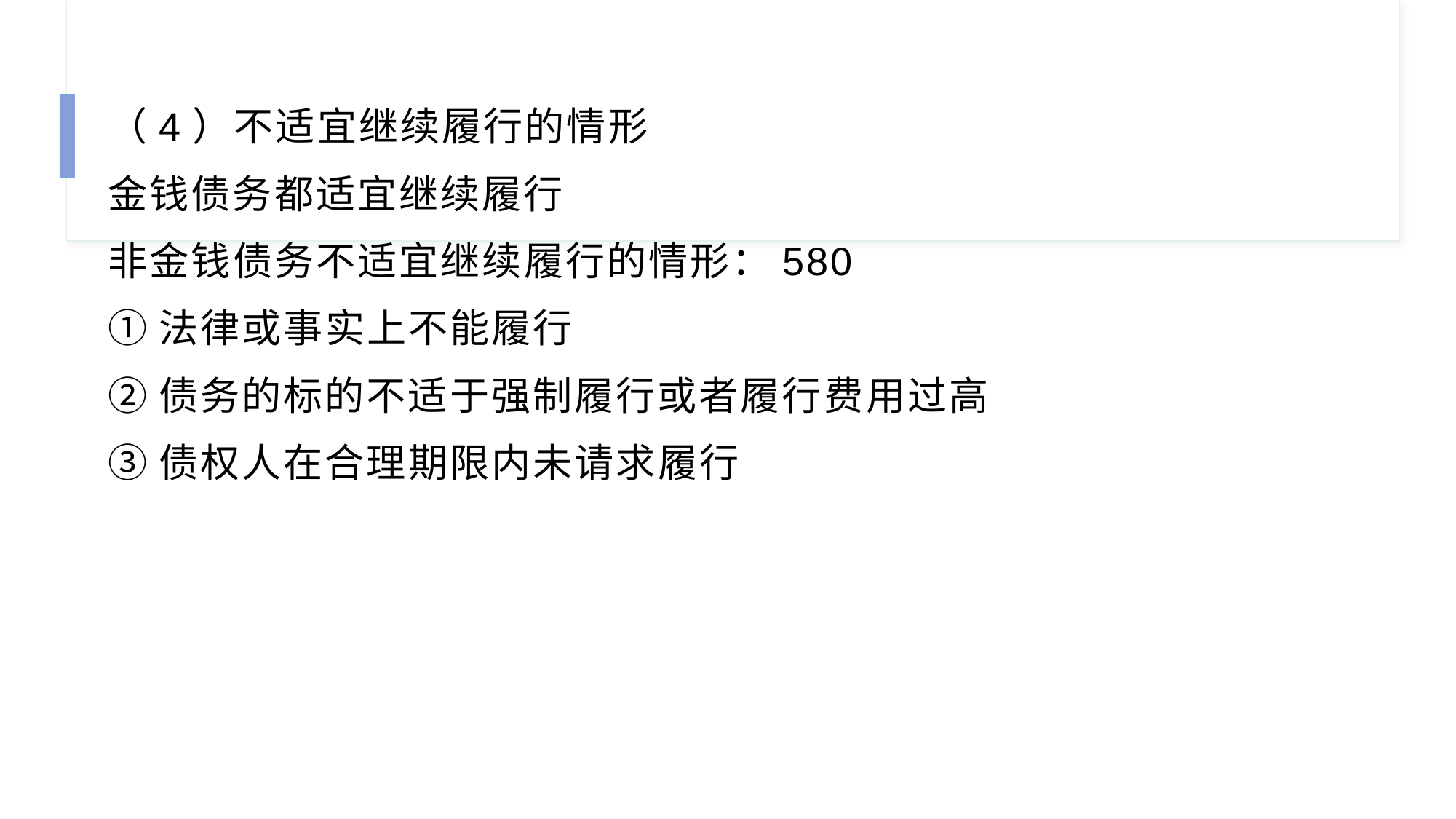

（4）不适宜继续履行的情形
金钱债务都适宜继续履行
非金钱债务不适宜继续履行的情形：580
①法律或事实上不能履行
②债务的标的不适于强制履行或者履行费用过高
③债权人在合理期限内未请求履行